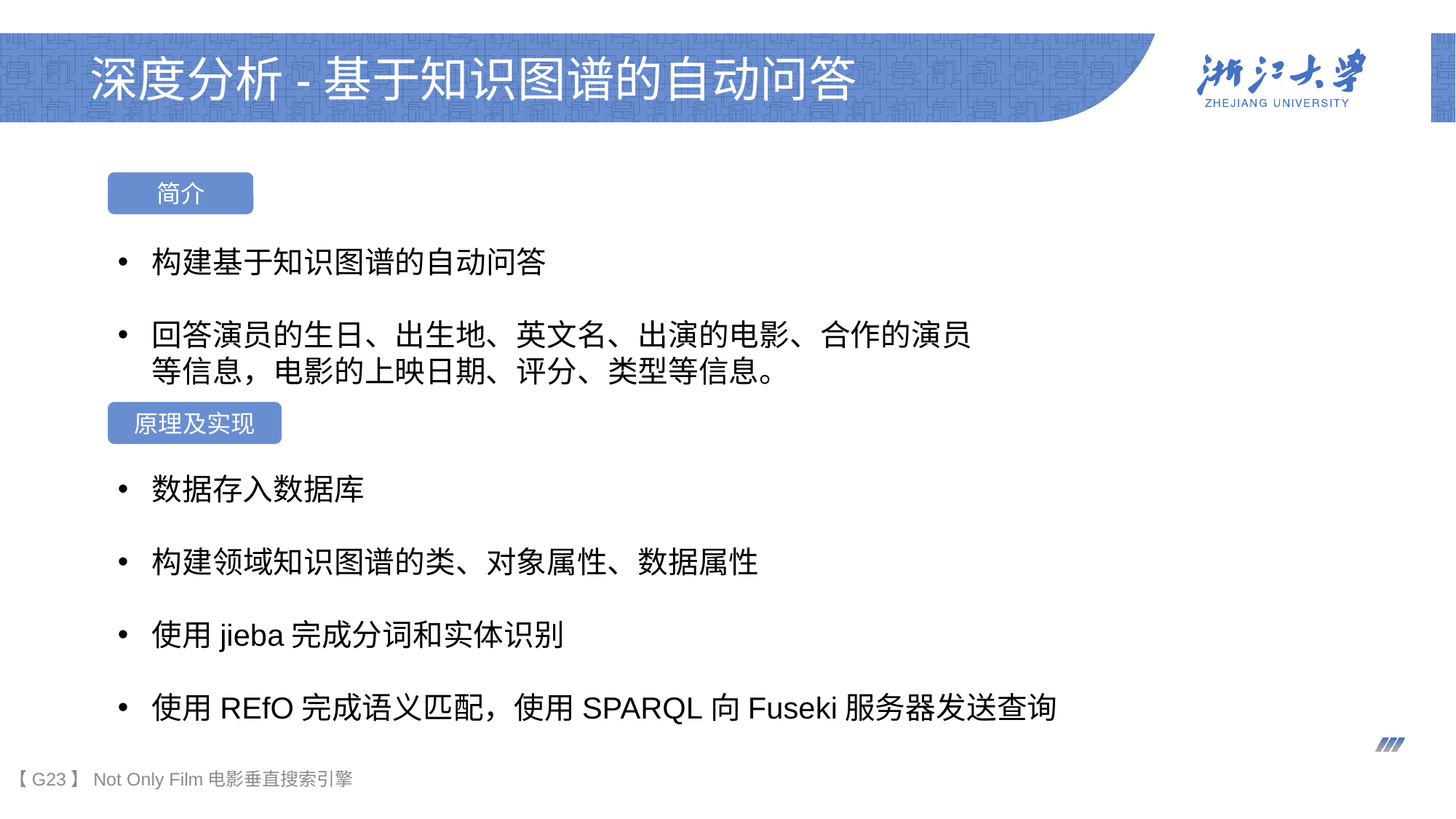

# 深度分析-基于知识图谱的自动问答
简介
构建基于知识图谱的自动问答

回答演员的生日、出生地、英文名、出演的电影、合作的演员等信息，电影的上映日期、评分、类型等信息。

原理及实现
数据存入数据库

构建领域知识图谱的类、对象属性、数据属性

使用jieba完成分词和实体识别

使用REfO完成语义匹配，使用SPARQL向Fuseki服务器发送查询

【G23】Not Only Film电影垂直搜索引擎